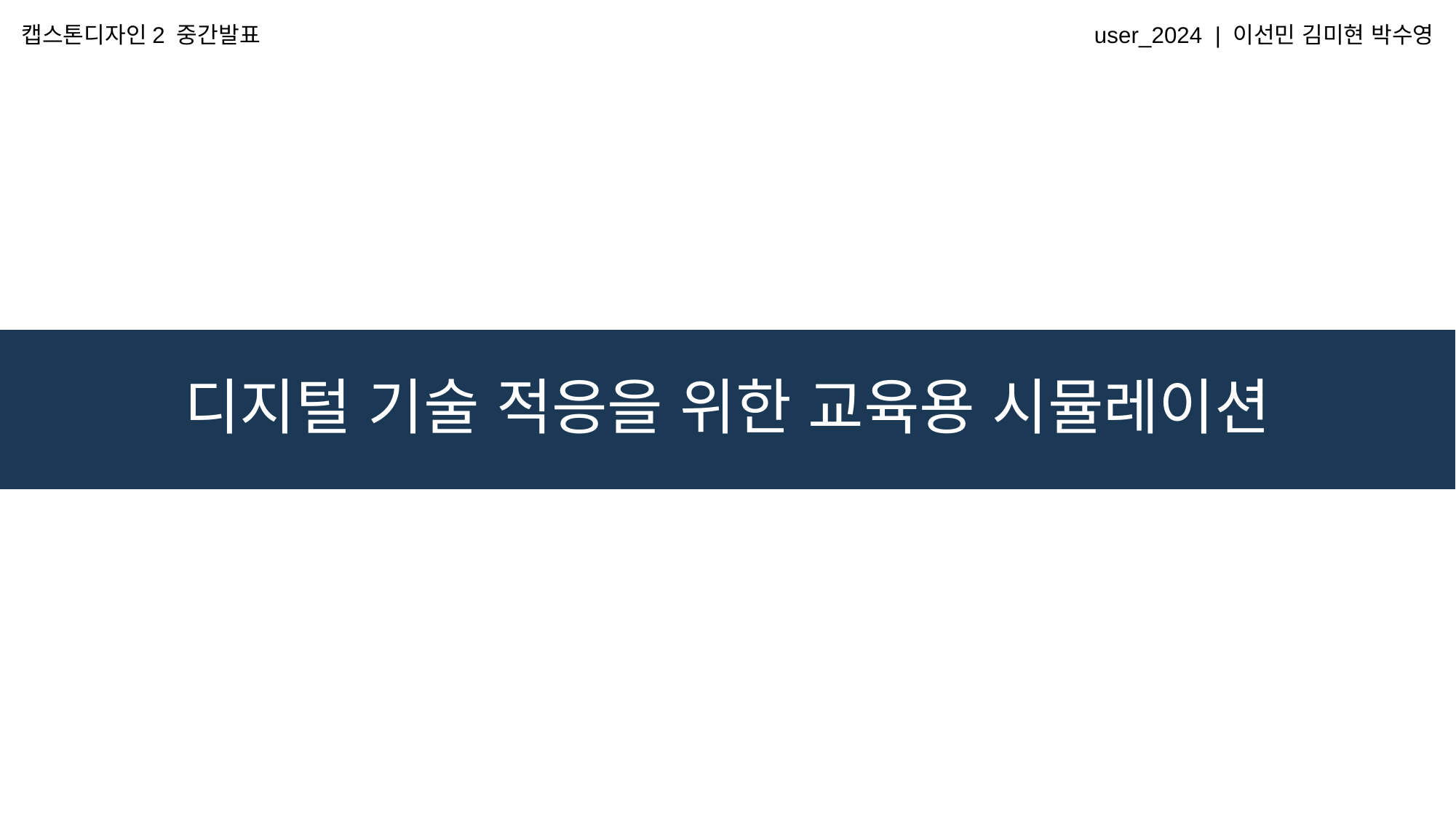

캡스톤디자인2 중간발표
user_2024  | 이선민 김미현 박수영
# 디지털 기술 적응을 위한 교육용 시뮬레이션